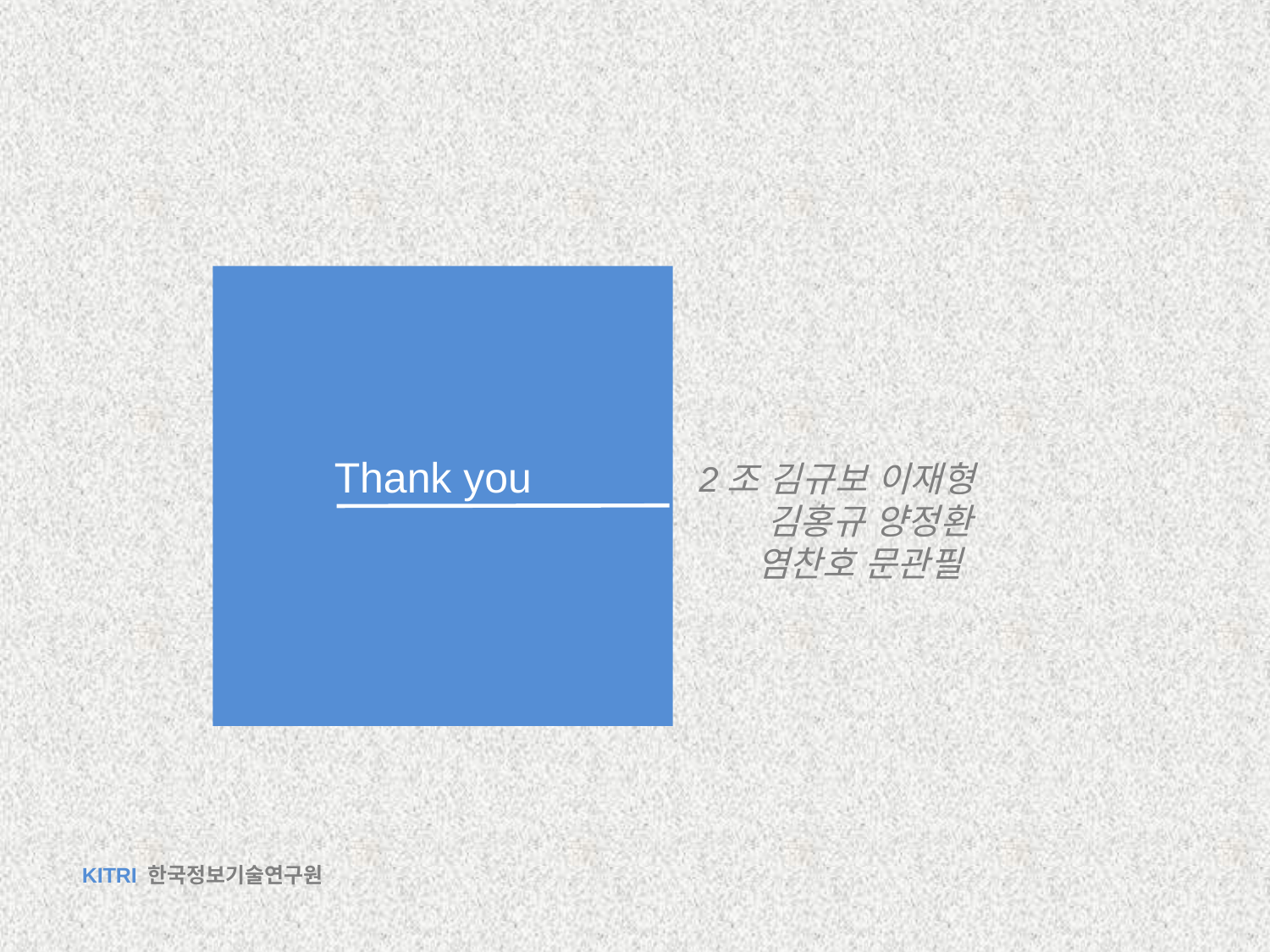

Thank you
2조 김규보 이재형
      김홍규 양정환
     염찬호 문관필
KITRI 한국정보기술연구원